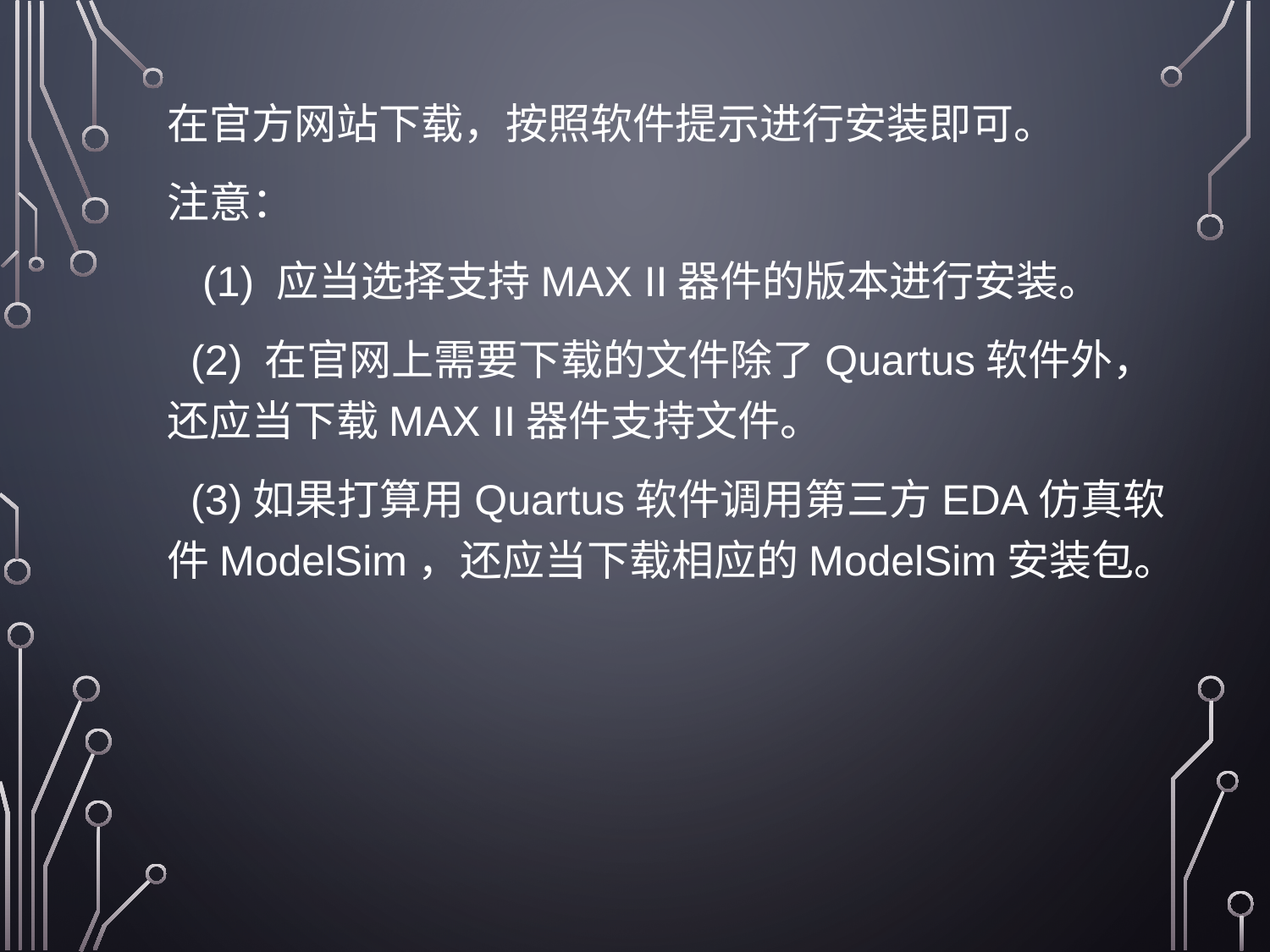

在官方网站下载，按照软件提示进行安装即可。
注意：
   (1) 应当选择支持MAX II器件的版本进行安装。
  (2) 在官网上需要下载的文件除了Quartus软件外，还应当下载MAX II器件支持文件。
  (3)如果打算用Quartus软件调用第三方EDA仿真软件ModelSim，还应当下载相应的ModelSim安装包。